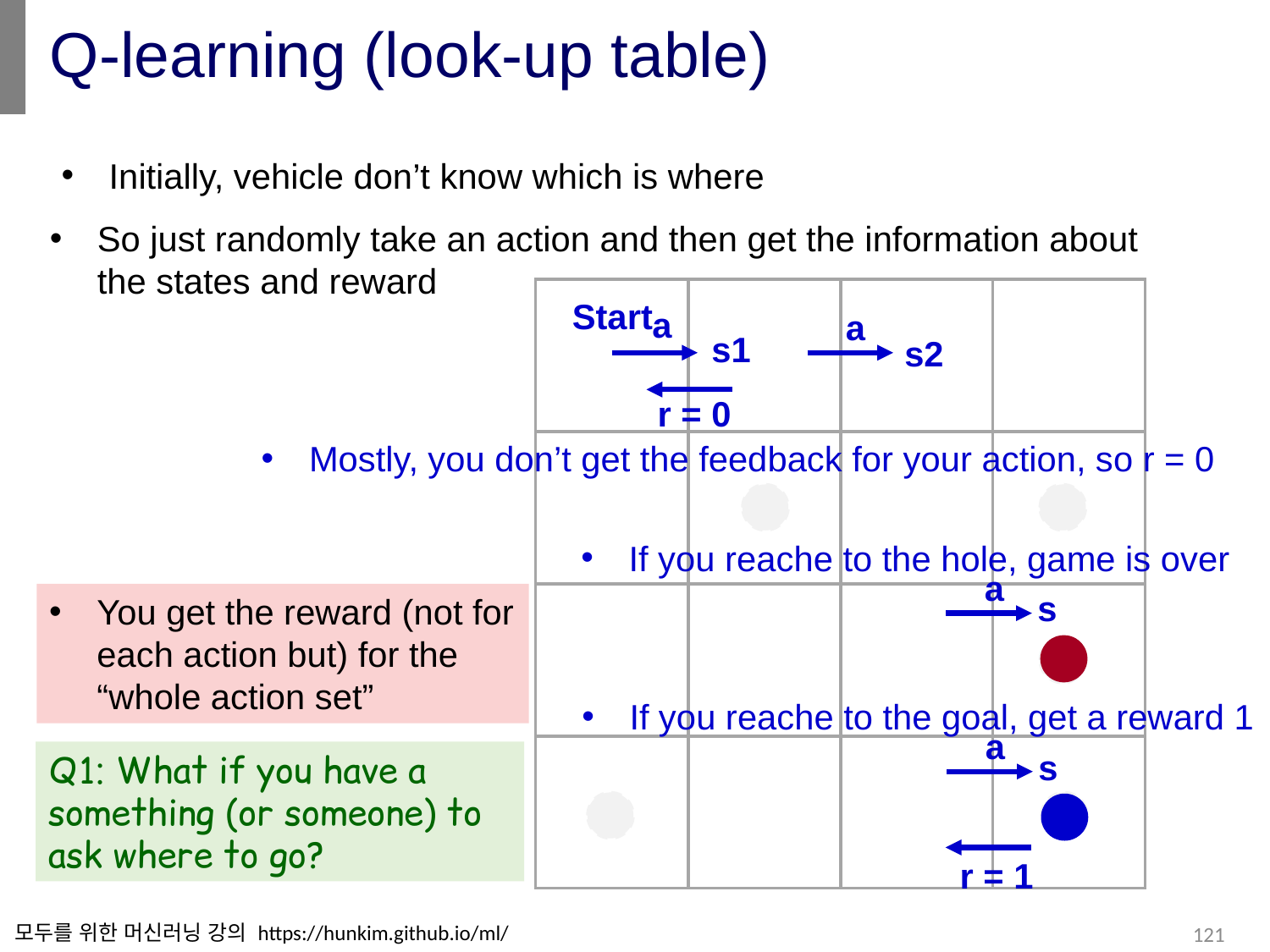

# Q-learning (look-up table)
Initially, vehicle don’t know which is where
So just randomly take an action and then get the information about the states and reward

Start
a
a
s1
s2
r = 0
Mostly, you don’t get the feedback for your action, so r = 0

If you reache to the hole, game is over
a
s
You get the reward (not for each action but) for the “whole action set”

If you reache to the goal, get a reward 1
a
s
Q1: What if you have a something (or someone) to ask where to go?

r = 1
모두를 위한 머신러닝 강의 https://hunkim.github.io/ml/
121